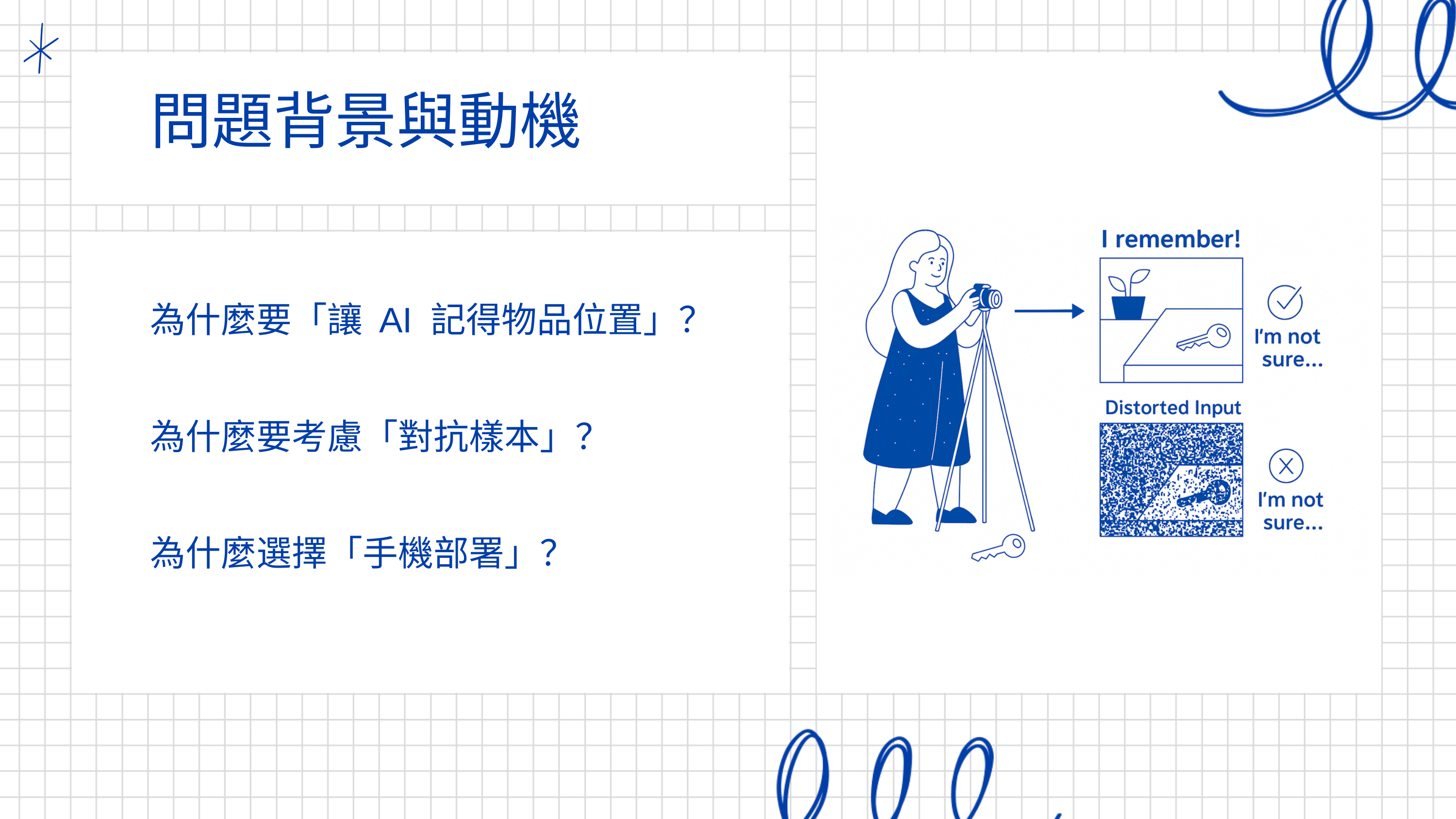

問題背景與動機

為什麼要「讓 AI 記得物品位置」？
為什麼要考慮「對抗樣本」？
為什麼選擇「手機部署」？